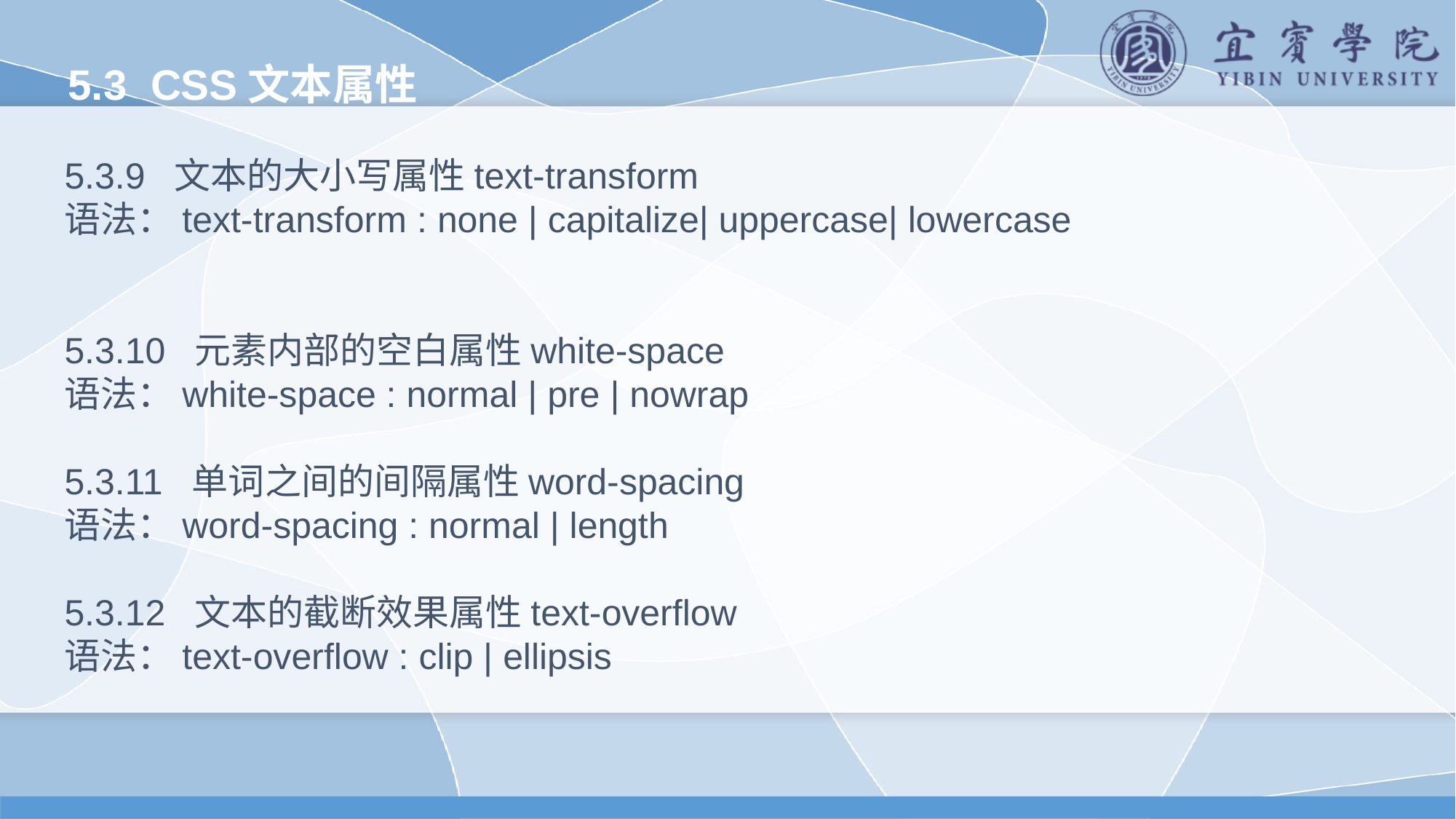

5.3  CSS文本属性
5.3.9  文本的大小写属性text-transform
语法：text-transform : none | capitalize| uppercase| lowercase

5.3.10  元素内部的空白属性white-space
语法：white-space : normal | pre | nowrap

5.3.11  单词之间的间隔属性word-spacing
语法：word-spacing : normal | length

5.3.12  文本的截断效果属性text-overflow
语法：text-overflow : clip | ellipsis